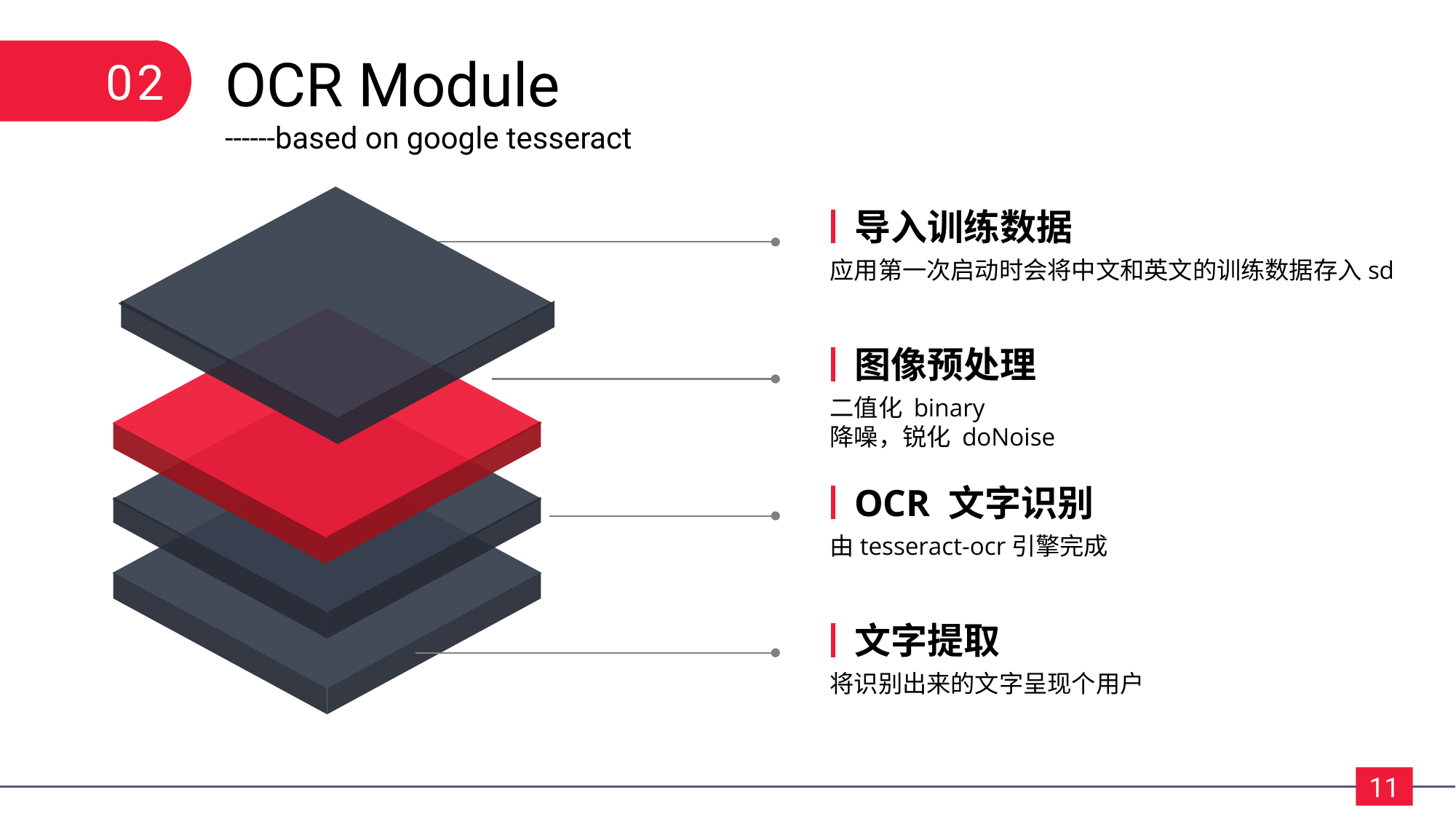

02
OCR Module
------based on google tesseract

导入训练数据
应用第一次启动时会将中文和英文的训练数据存入sd
图像预处理
二值化 binary
降噪，锐化 doNoise
OCR 文字识别
由tesseract-ocr引擎完成
文字提取
将识别出来的文字呈现个用户
11